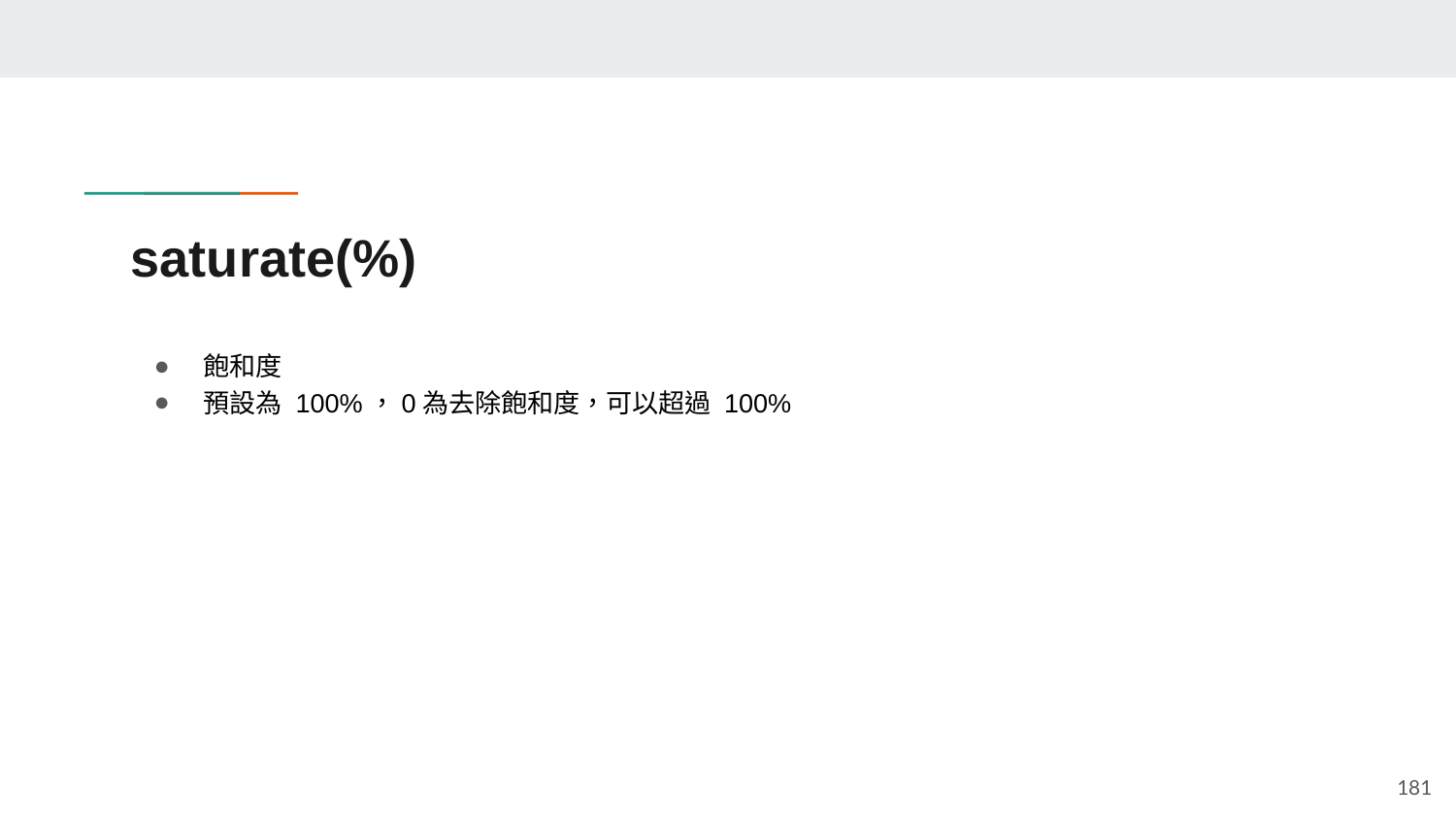

# saturate(%)
飽和度
預設為 100%，0為去除飽和度，可以超過 100%

181